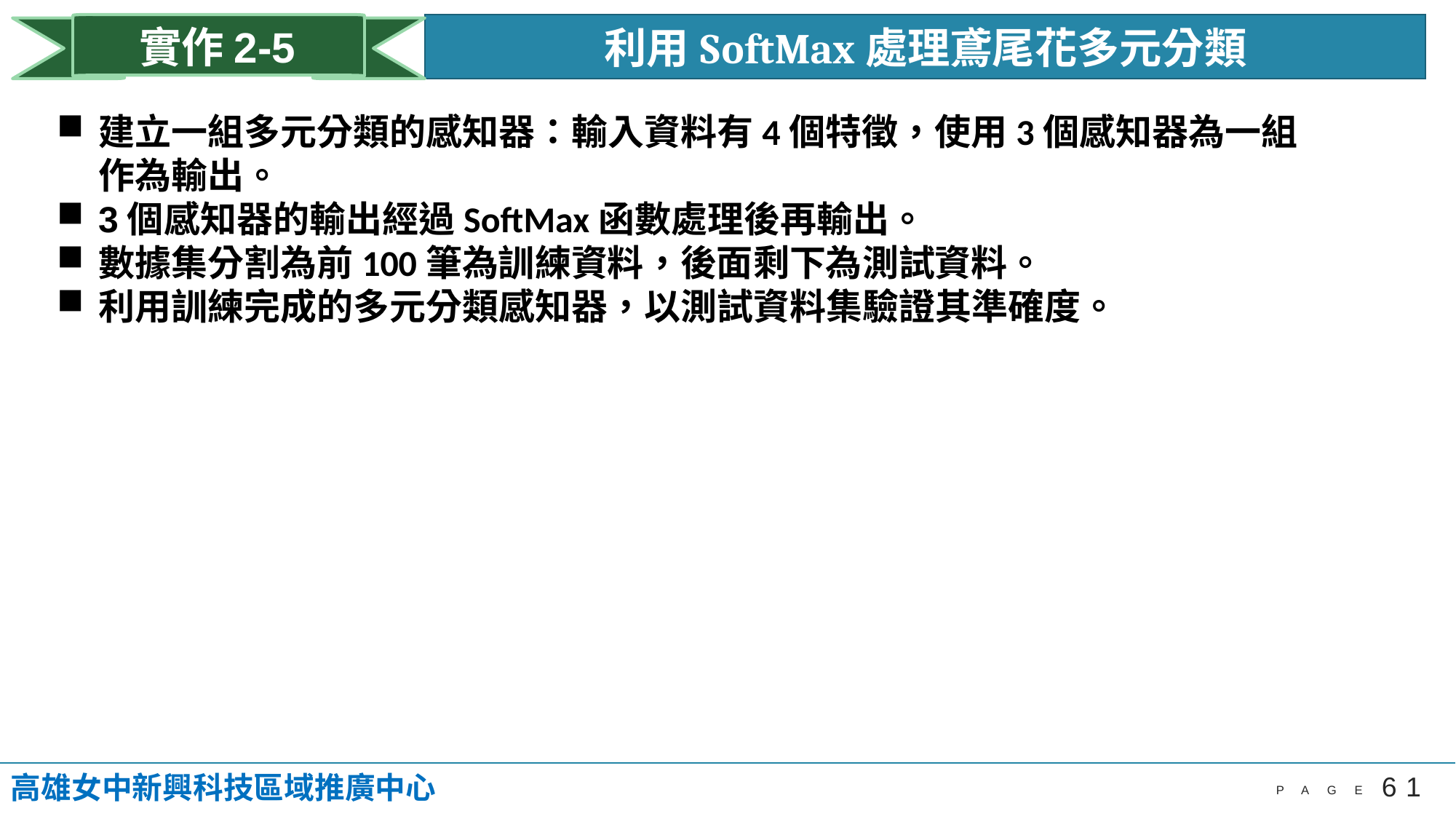

利用SoftMax處理鳶尾花多元分類

實作2-5
建立一組多元分類的感知器：輸入資料有4個特徵，使用3個感知器為一組作為輸出。
3個感知器的輸出經過SoftMax函數處理後再輸出。
數據集分割為前100筆為訓練資料，後面剩下為測試資料。
利用訓練完成的多元分類感知器，以測試資料集驗證其準確度。

高雄女中新興科技區域推廣中心